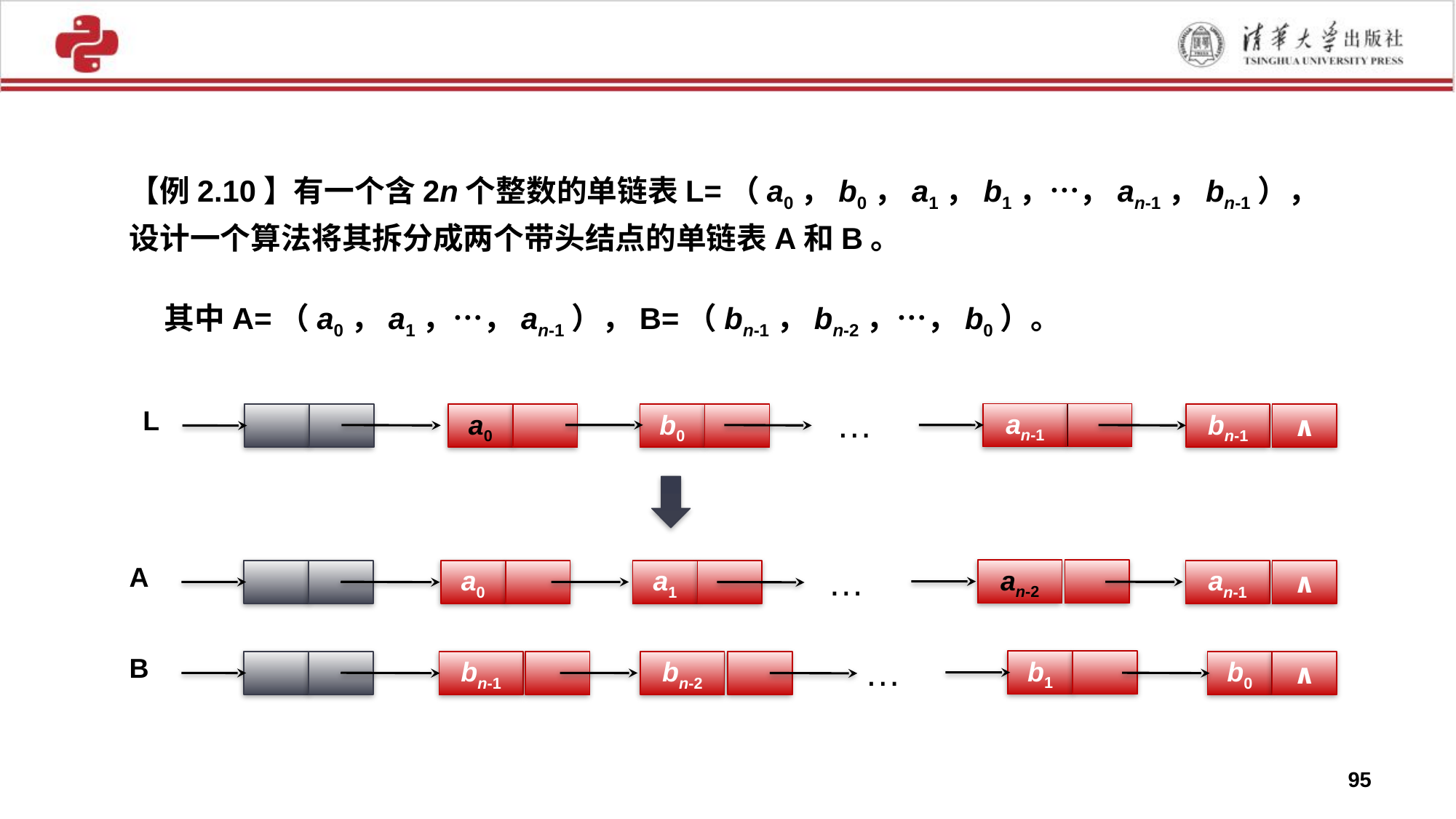

【例2.10】有一个含2n个整数的单链表L=（a0，b0，a1，b1，…，an-1，bn-1），设计一个算法将其拆分成两个带头结点的单链表A和B。

    其中A=（a0，a1，…，an-1），B=（bn-1，bn-2，…，b0）。
an-1

L

a0

b0

bn-1
∧
…

an-2

A

a0

a1

an-1
∧
…

b1

B

bn-1

bn-2

b0
∧
…

95